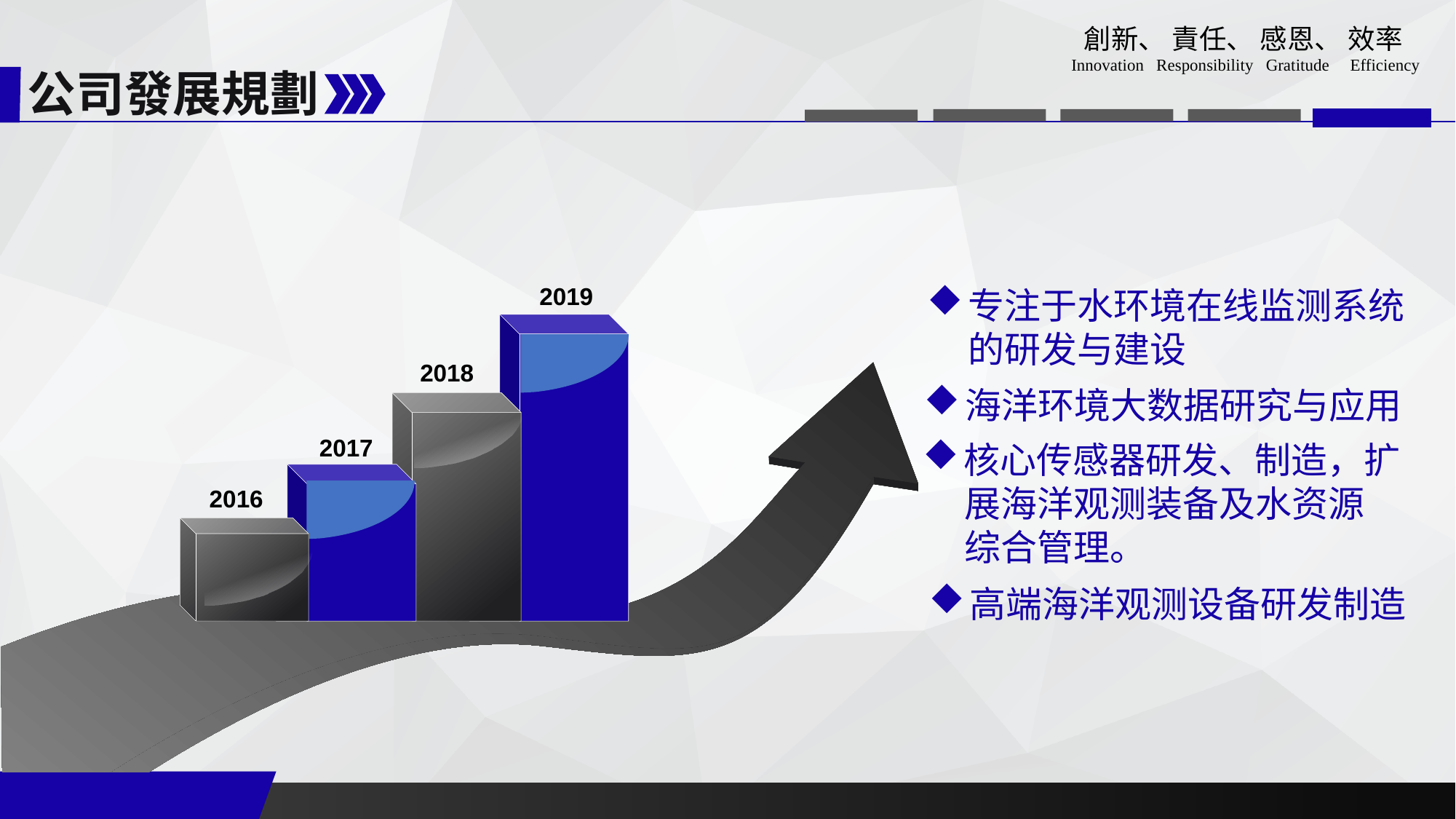

公司發展規劃

2019
专注于水环境在线监测系统的研发与建设

2018

海洋环境大数据研究与应用

2017
核心传感器研发、制造，扩
    展海洋观测装备及水资源
    综合管理。

2016

高端海洋观测设备研发制造